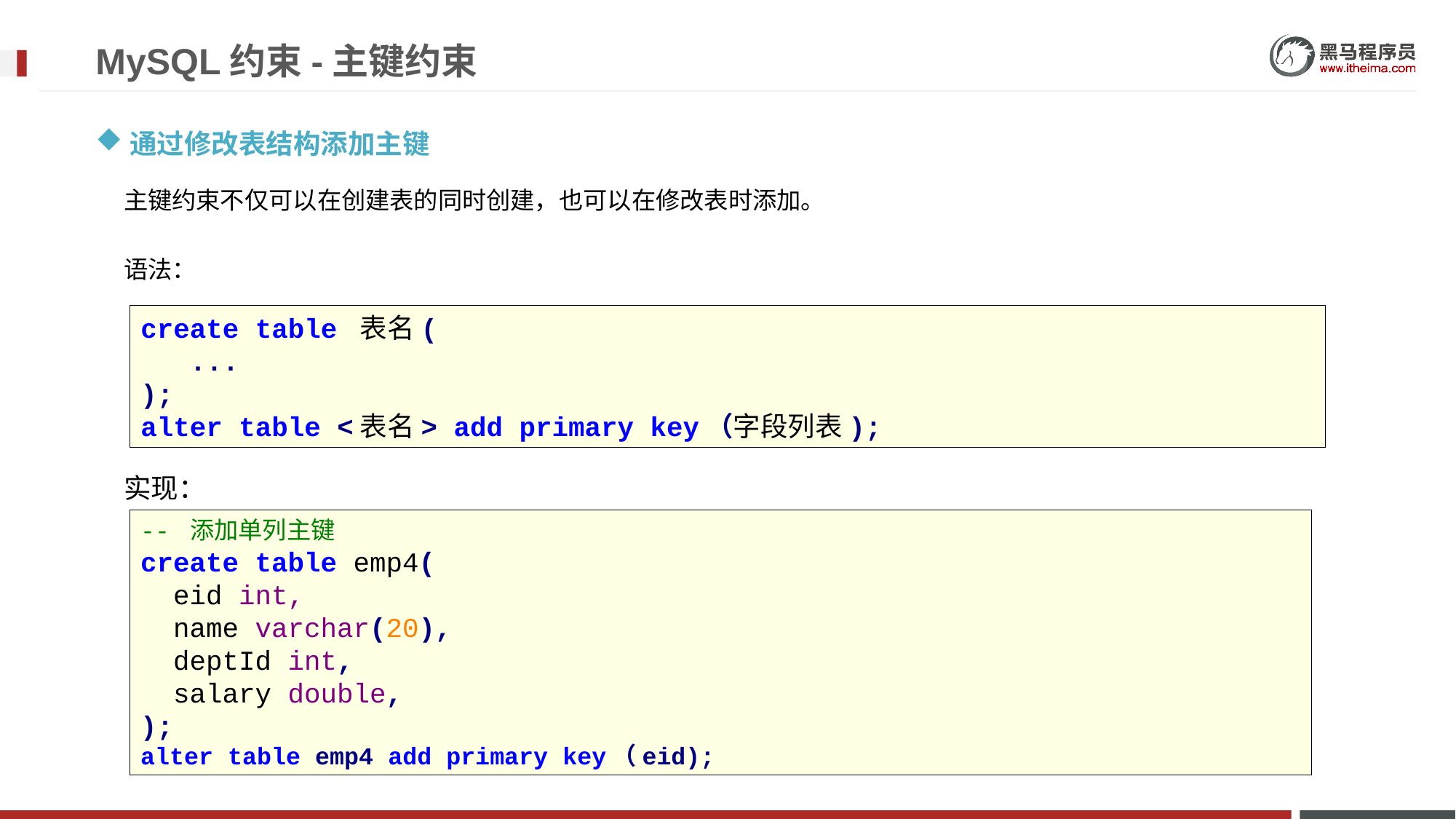

# MySQL约束-主键约束
通过修改表结构添加主键
主键约束不仅可以在创建表的同时创建，也可以在修改表时添加。
语法：
create table 表名(
   ...
);
alter table <表名> add primary key（字段列表);
实现：
-- 添加单列主键
create table emp4(
  eid int,
  name varchar(20),
  deptId int,
  salary double,
);
alter table emp4 add primary key（eid);